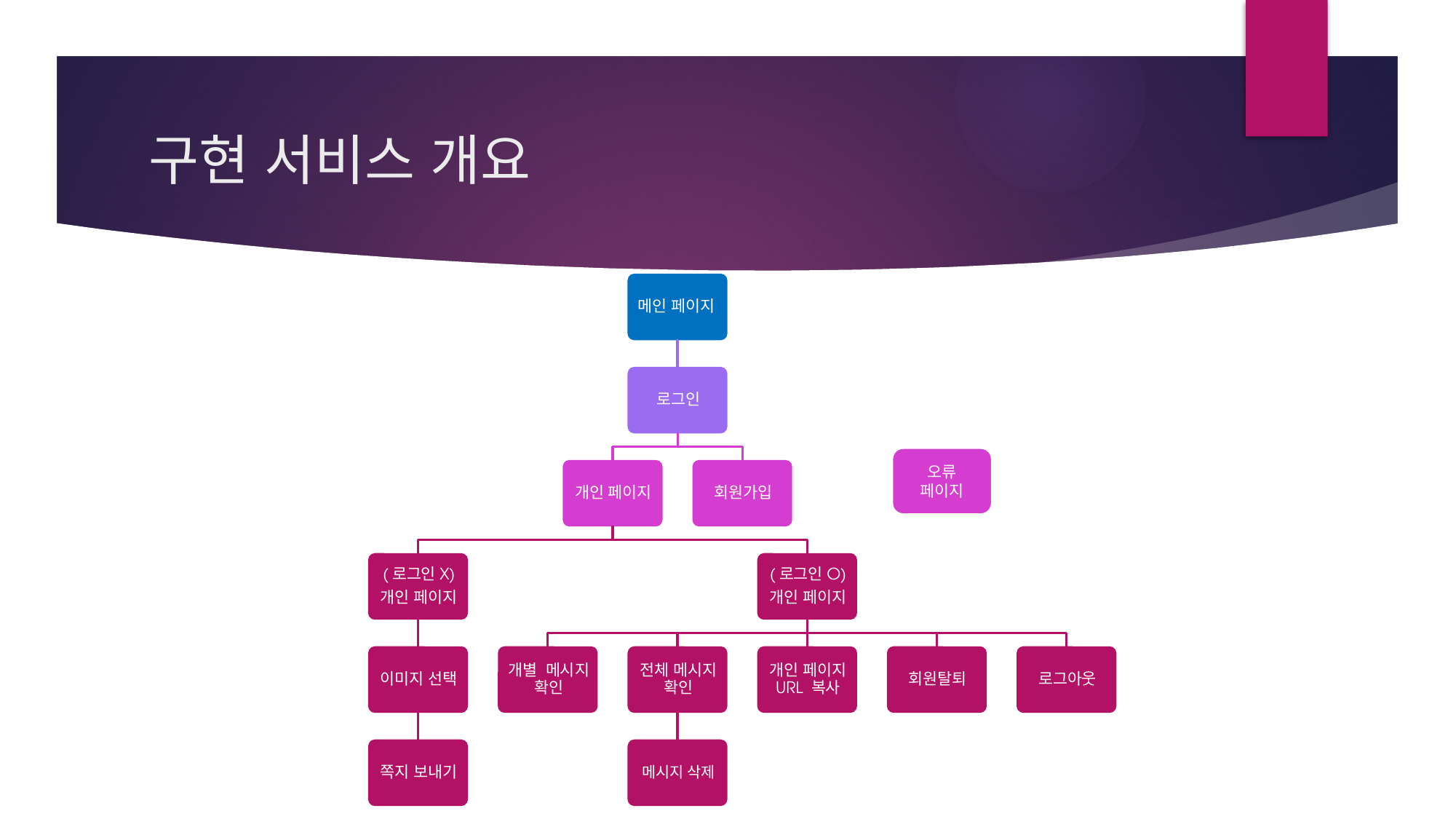

# 구현 서비스 개요
메인 페이지
로그인
개인 페이지
(로그인X)
개인 페이지
이미지 선택
쪽지 보내기
(로그인O)
개인 페이지
개별  메시지 확인
전체 메시지 확인
메시지 삭제
개인 페이지 URL 복사
회원탈퇴
로그아웃
회원가입
오류 페이지